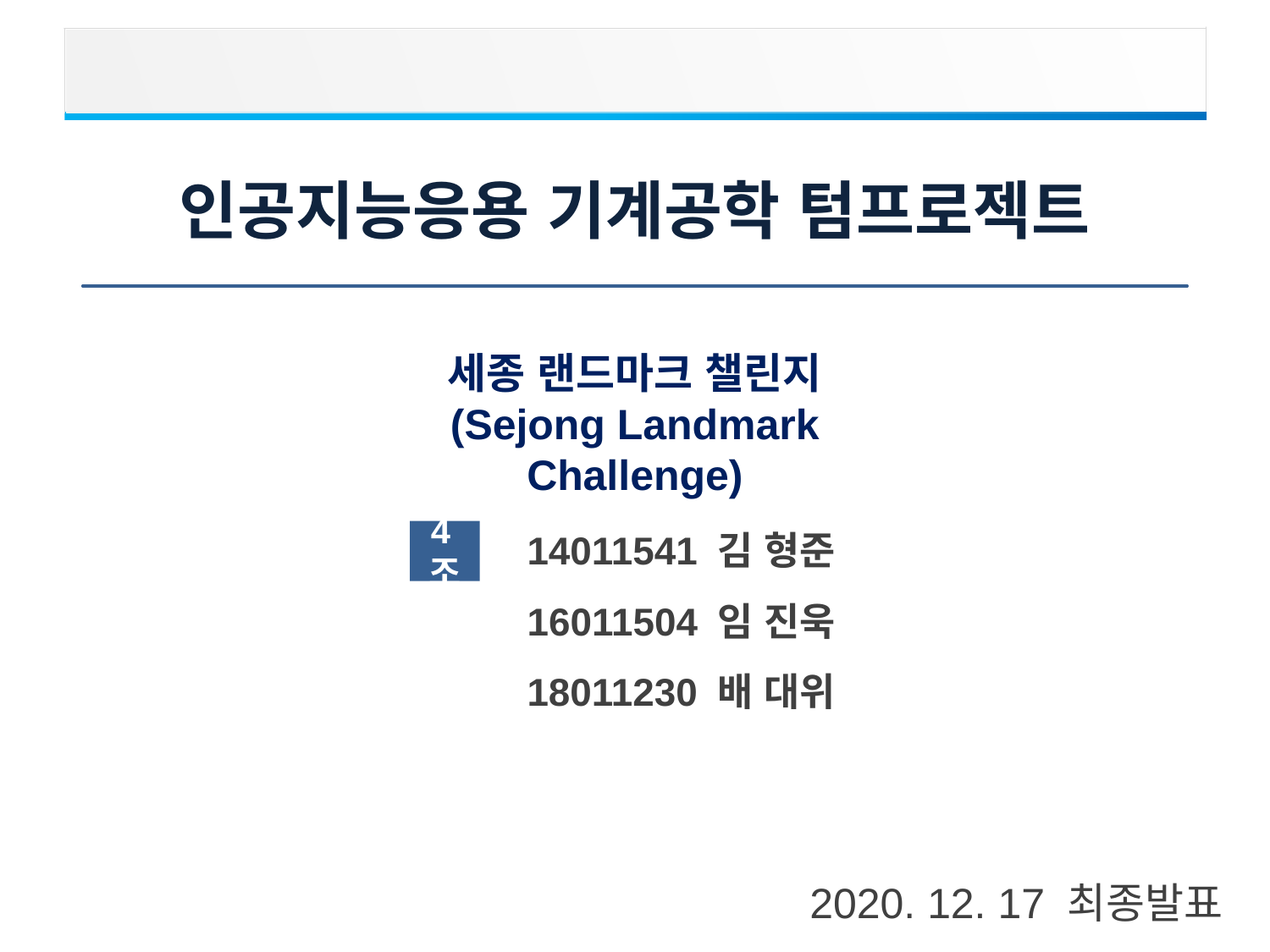

인공지능응용 기계공학 텀프로젝트

세종 랜드마크 챌린지
(Sejong Landmark Challenge)
14011541 김 형준
4조
16011504 임 진욱
18011230 배 대위
2020. 12. 17 최종발표